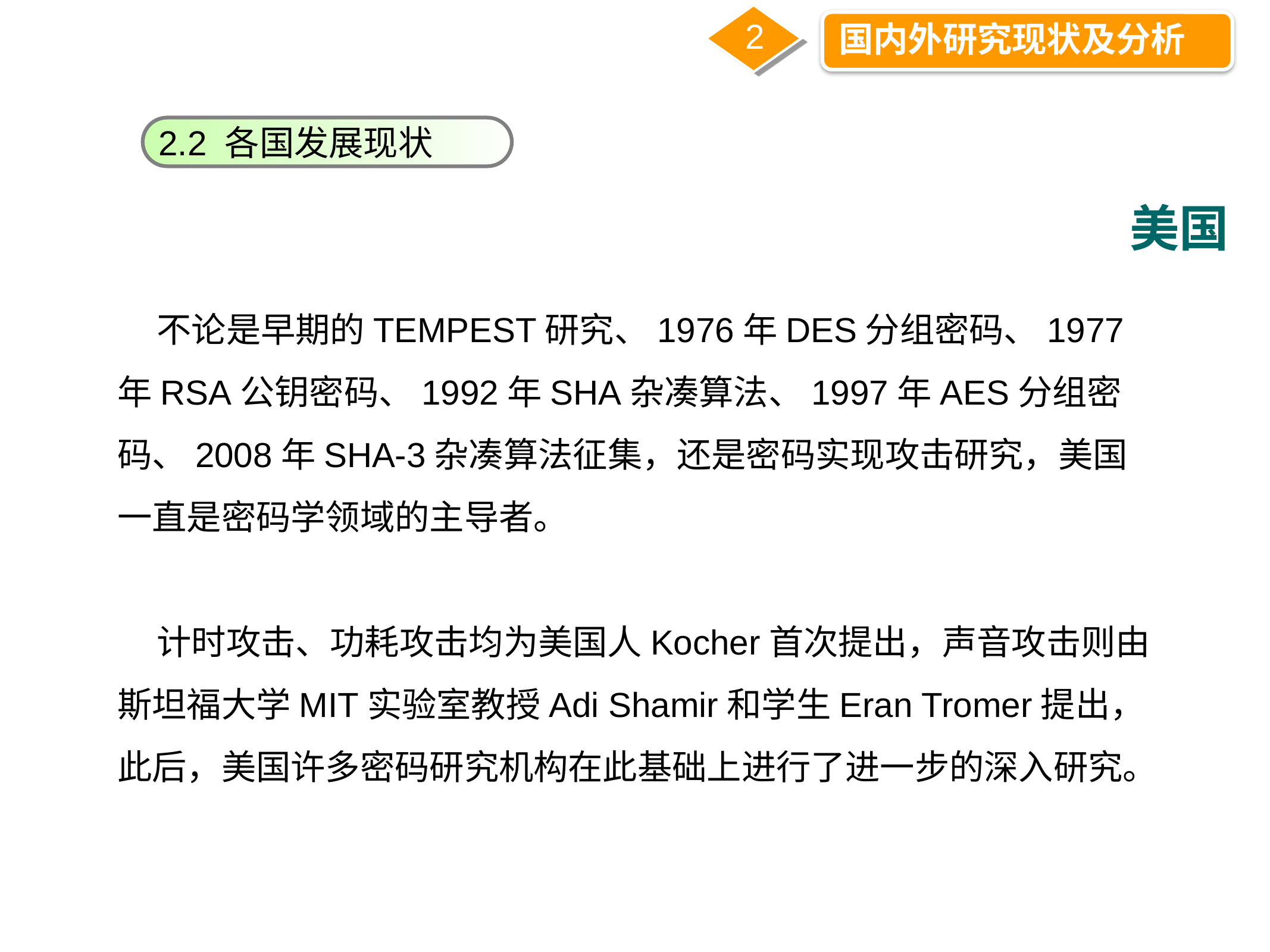

2

国内外研究现状及分析
2.2 各国发展现状
美国
    不论是早期的TEMPEST研究、1976年DES分组密码、1977年RSA公钥密码、1992年SHA杂凑算法、1997年AES分组密码、2008年SHA-3杂凑算法征集，还是密码实现攻击研究，美国一直是密码学领域的主导者。

    计时攻击、功耗攻击均为美国人Kocher首次提出，声音攻击则由斯坦福大学MIT实验室教授Adi Shamir和学生Eran Tromer提出，此后，美国许多密码研究机构在此基础上进行了进一步的深入研究。